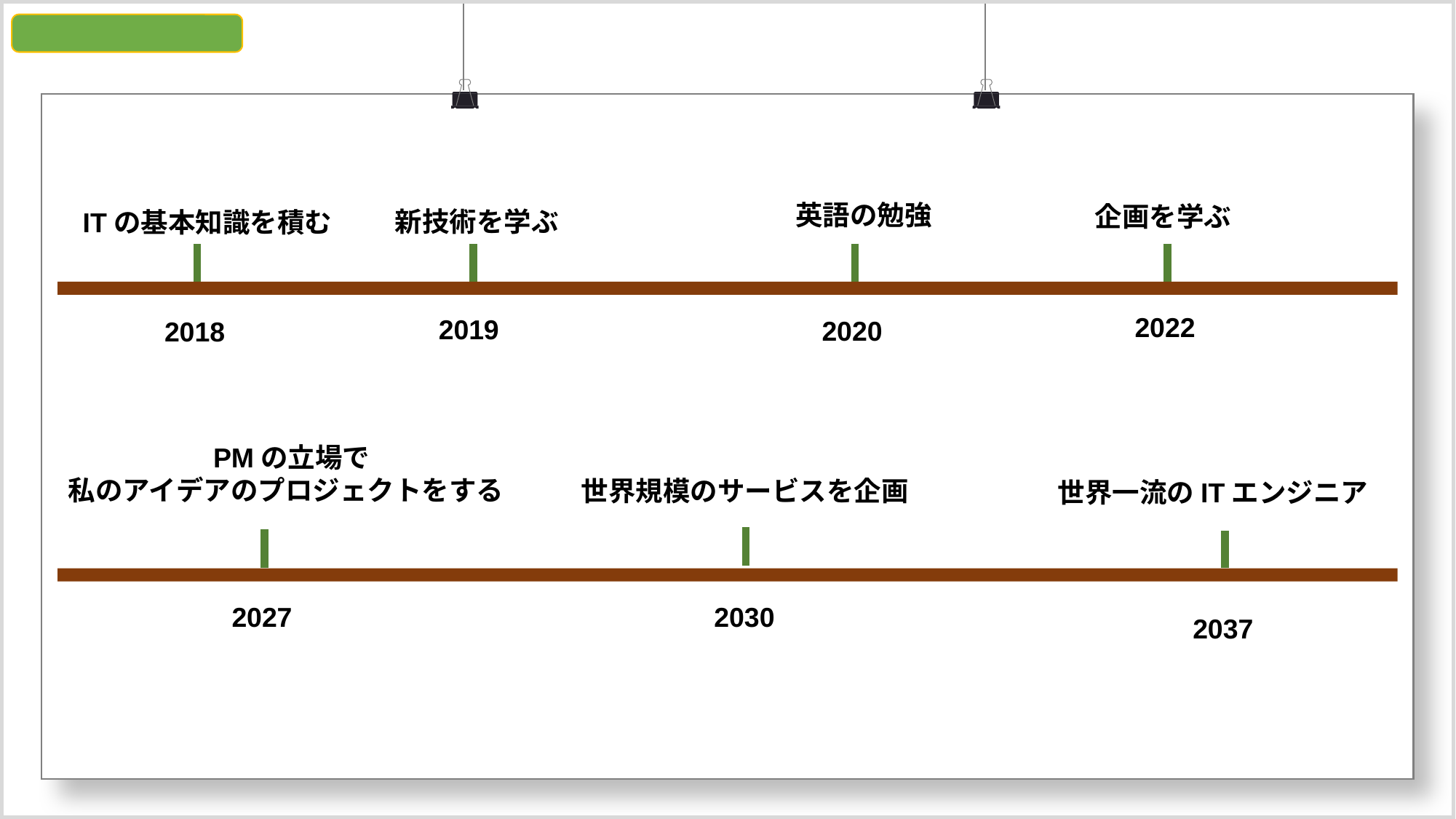

PART #4. My Dev Life
英語の勉強
企画を学ぶ
新技術を学ぶ
ITの基本知識を積む

2022
2019
2020
2018
PMの立場で
私のアイデアのプロジェクトをする
世界規模のサービスを企画
世界一流のITエンジニア

2027
2030
2037